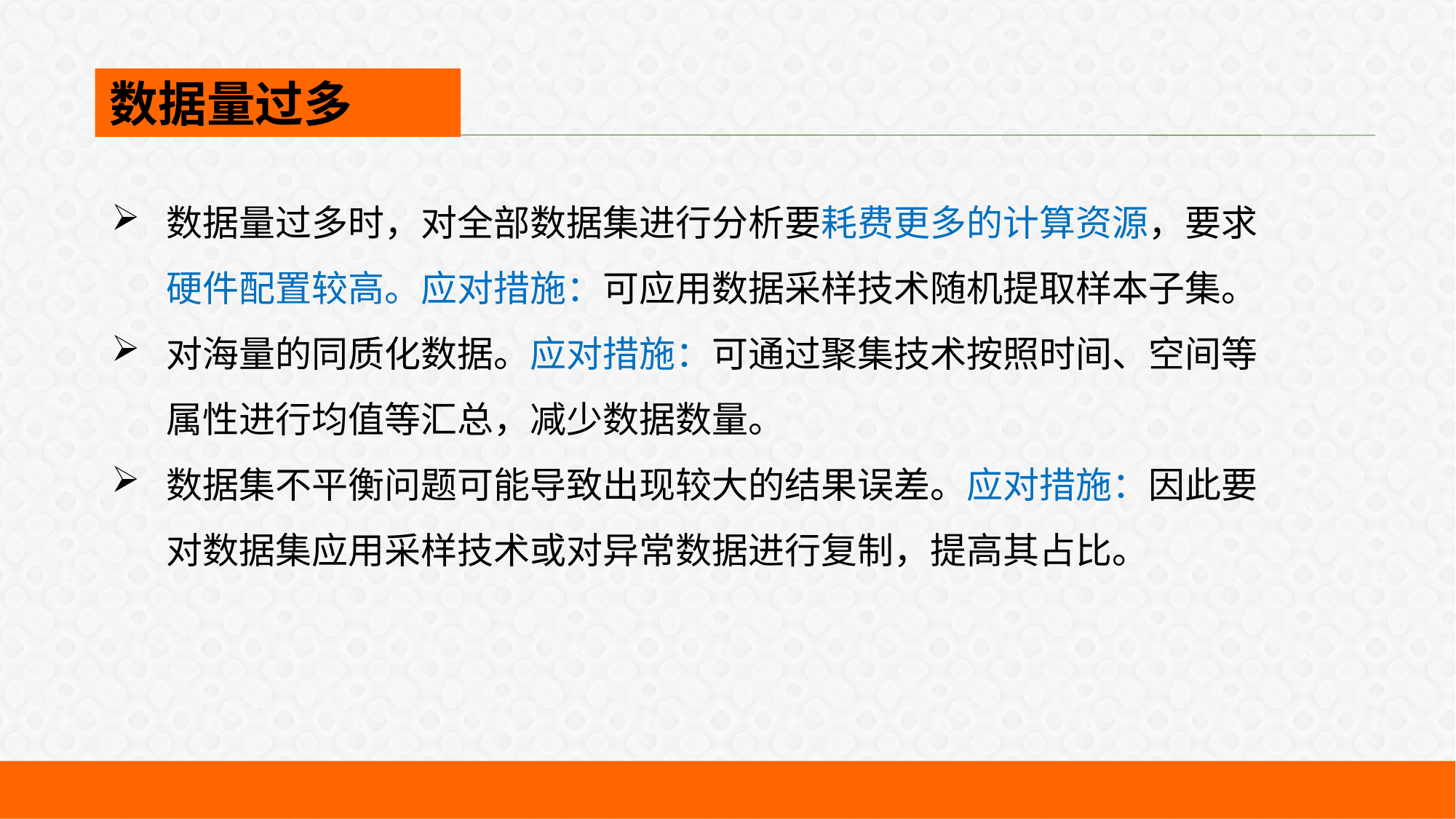

议程
数据量过多

数据量过多时，对全部数据集进行分析要耗费更多的计算资源，要求硬件配置较高。应对措施：可应用数据采样技术随机提取样本子集。
对海量的同质化数据。应对措施：可通过聚集技术按照时间、空间等属性进行均值等汇总，减少数据数量。
数据集不平衡问题可能导致出现较大的结果误差。应对措施：因此要对数据集应用采样技术或对异常数据进行复制，提高其占比。